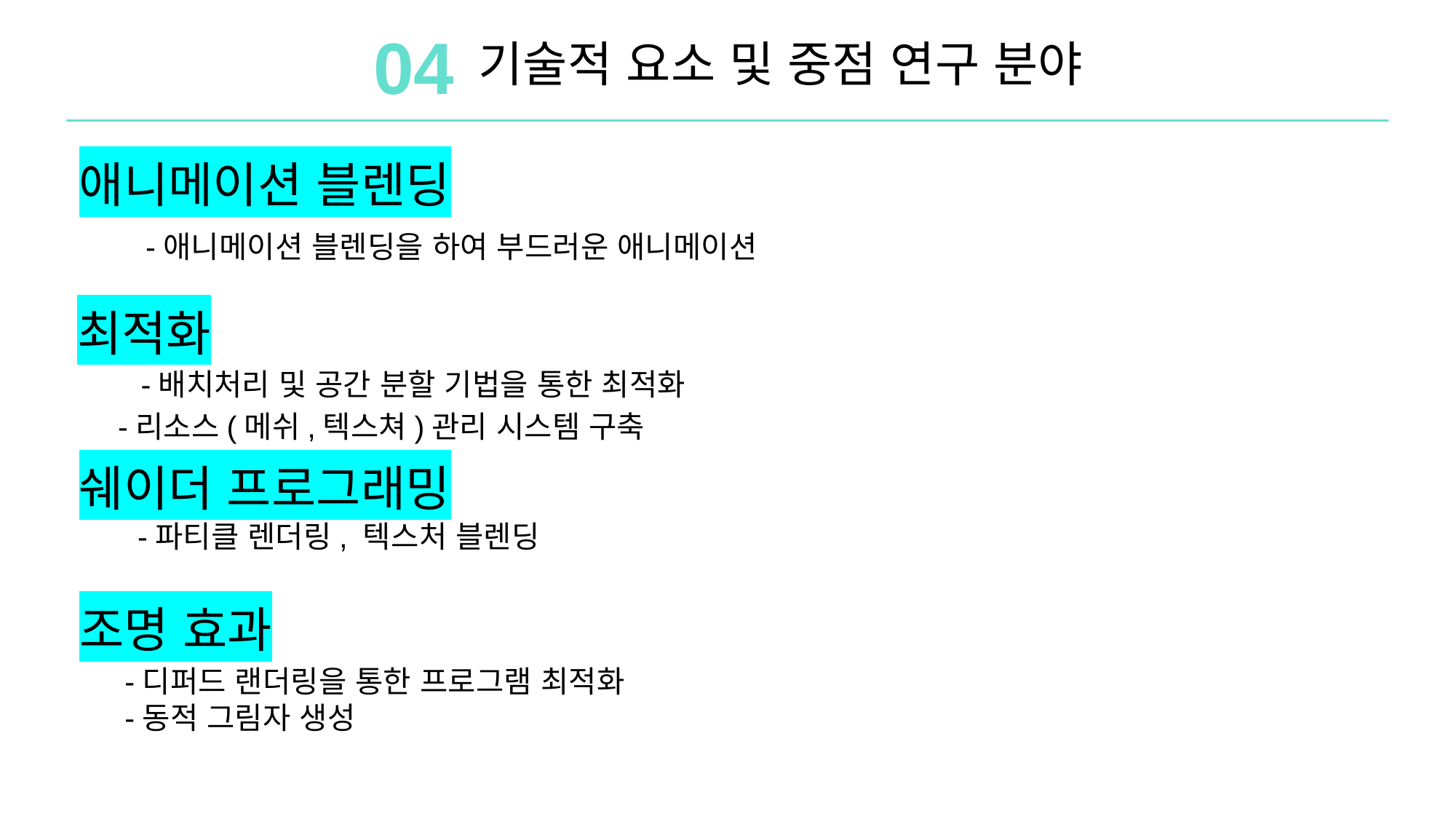

04
기술적 요소 및 중점 연구 분야

애니메이션 블렌딩
-애니메이션 블렌딩을 하여 부드러운 애니메이션
최적화
-배치처리 및 공간 분할 기법을 통한 최적화
-리소스(메쉬,텍스쳐)관리 시스템 구축
쉐이더 프로그래밍
-파티클 렌더링, 텍스처 블렌딩
조명 효과
-디퍼드 랜더링을 통한 프로그램 최적화
-동적 그림자 생성